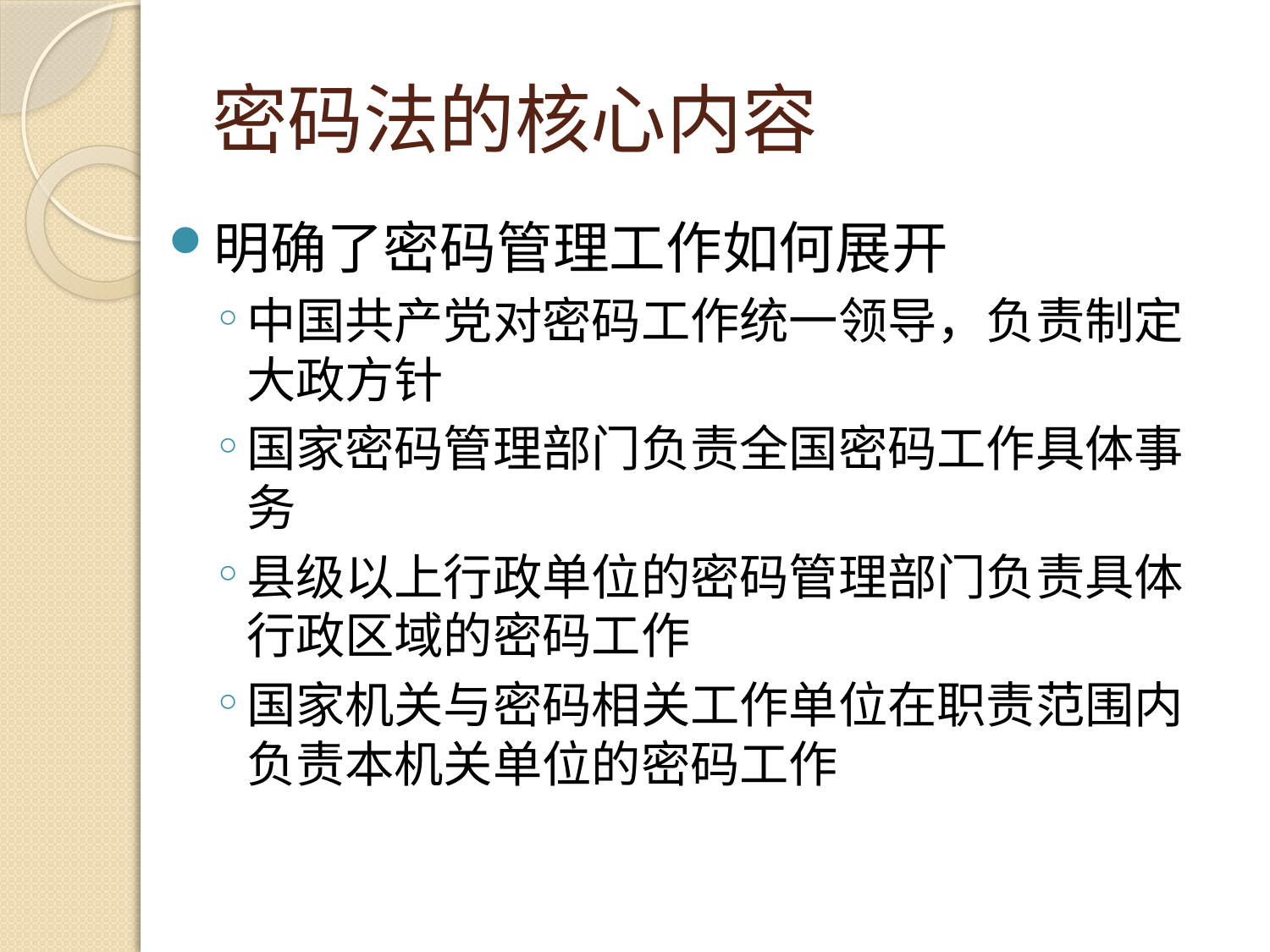

# 密码法的核心内容
明确了密码管理工作如何展开
中国共产党对密码工作统一领导，负责制定大政方针
国家密码管理部门负责全国密码工作具体事务
县级以上行政单位的密码管理部门负责具体行政区域的密码工作
国家机关与密码相关工作单位在职责范围内负责本机关单位的密码工作